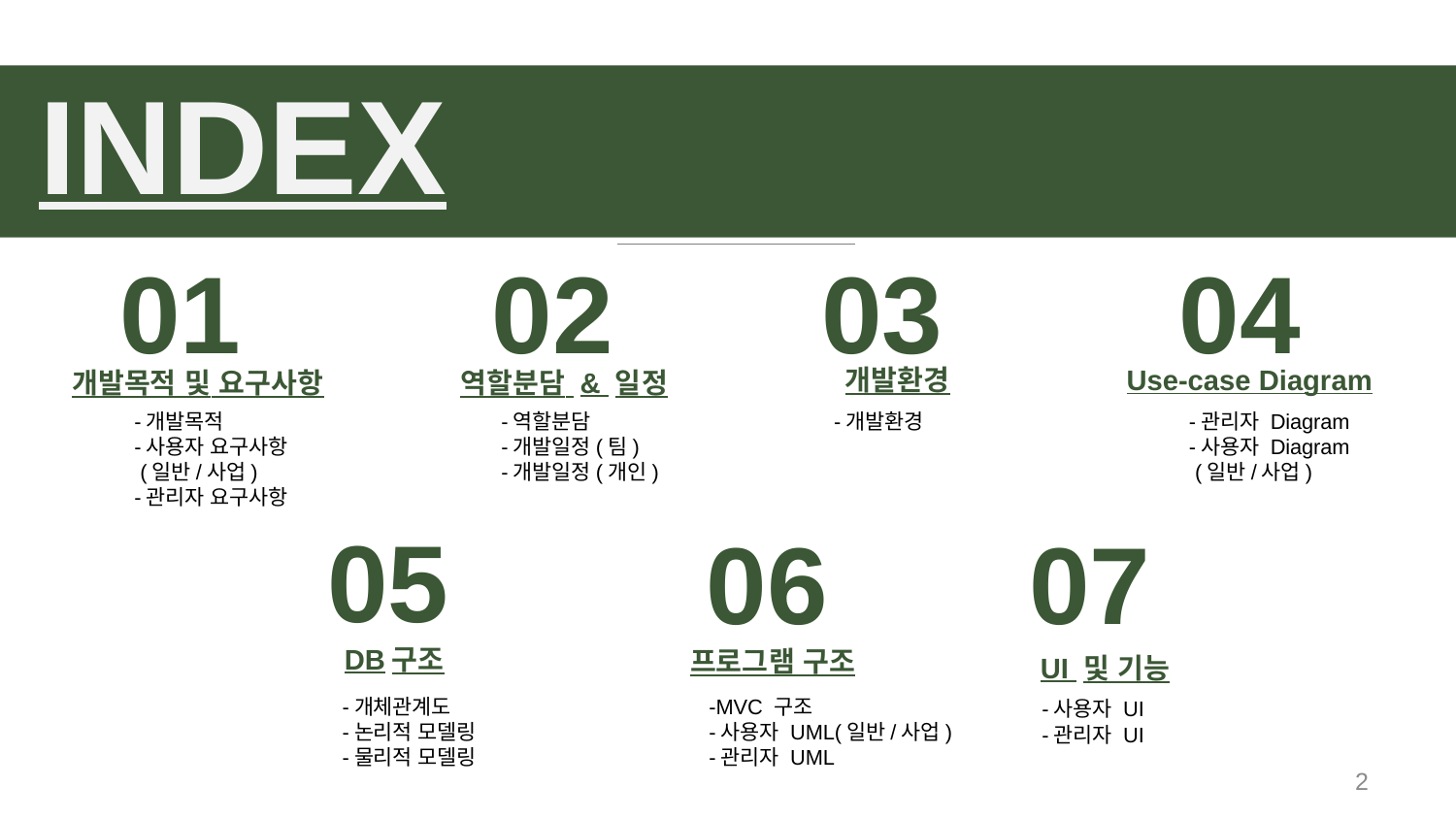

INDEX

01
02
역할분담 & 일정
03
개발환경
04
Use-case Diagram
개발목적 및 요구사항
-관리자 Diagram
-사용자 Diagram
 (일반/사업)
-개발목적
-사용자 요구사항
 (일반/사업)
-관리자 요구사항
-역할분담
-개발일정(팀)
-개발일정(개인)
-개발환경
05
DB구조
06
프로그램 구조
07
UI 및 기능
-개체관계도
-논리적 모델링
-물리적 모델링
-MVC 구조
-사용자 UML(일반/사업)
-관리자 UML
-사용자 UI
-관리자 UI
2